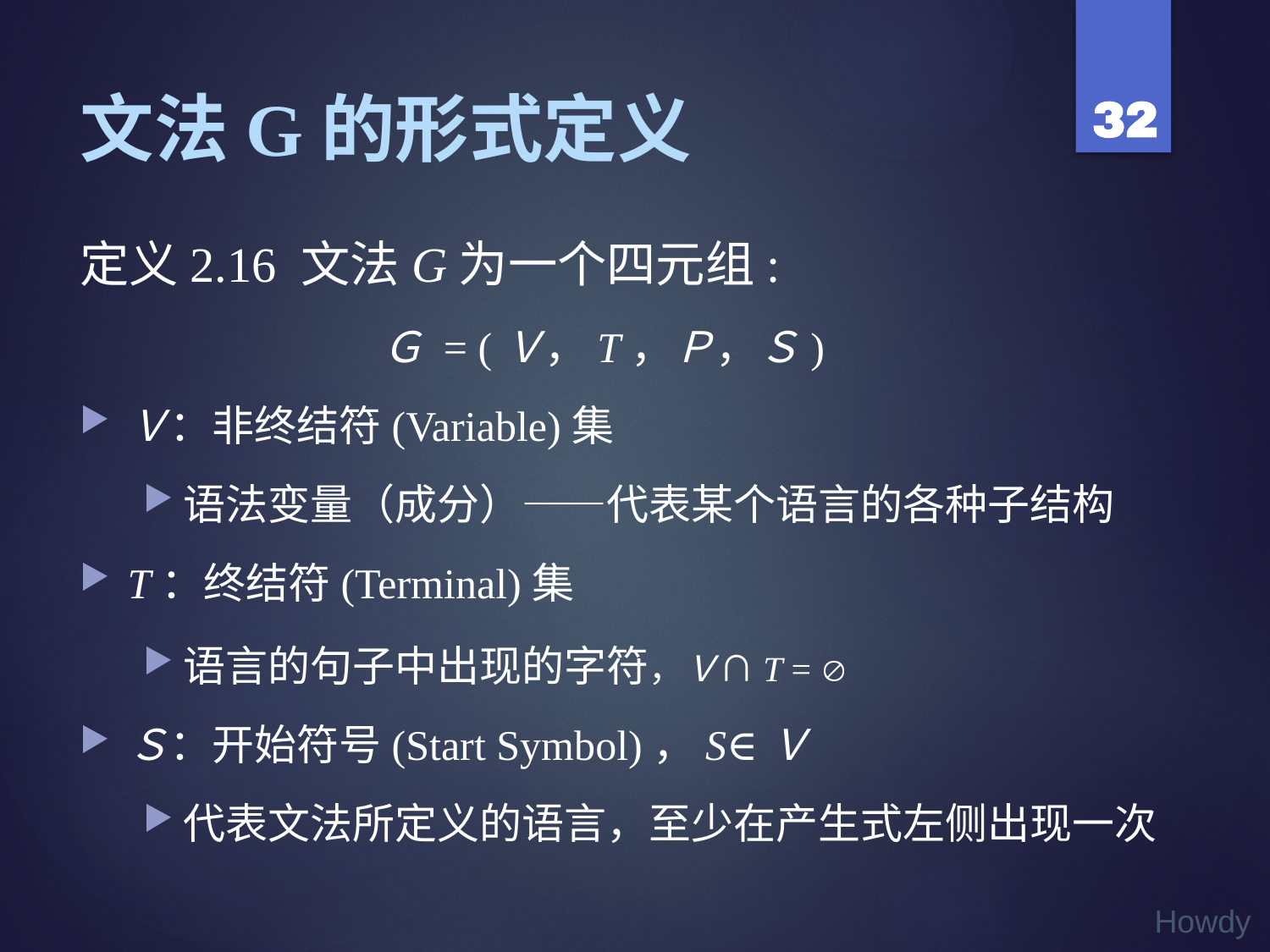

# 文法G的形式定义
定义2.16 文法G为一个四元组:
			Ｇ = (Ｖ，T，Ｐ，Ｓ)
Ｖ：非终结符(Variable)集
语法变量（成分）——代表某个语言的各种子结构
T：终结符(Terminal)集
语言的句子中出现的字符，Ｖ∩T = ∅
Ｓ：开始符号(Start Symbol)，S∈Ｖ
代表文法所定义的语言，至少在产生式左侧出现一次